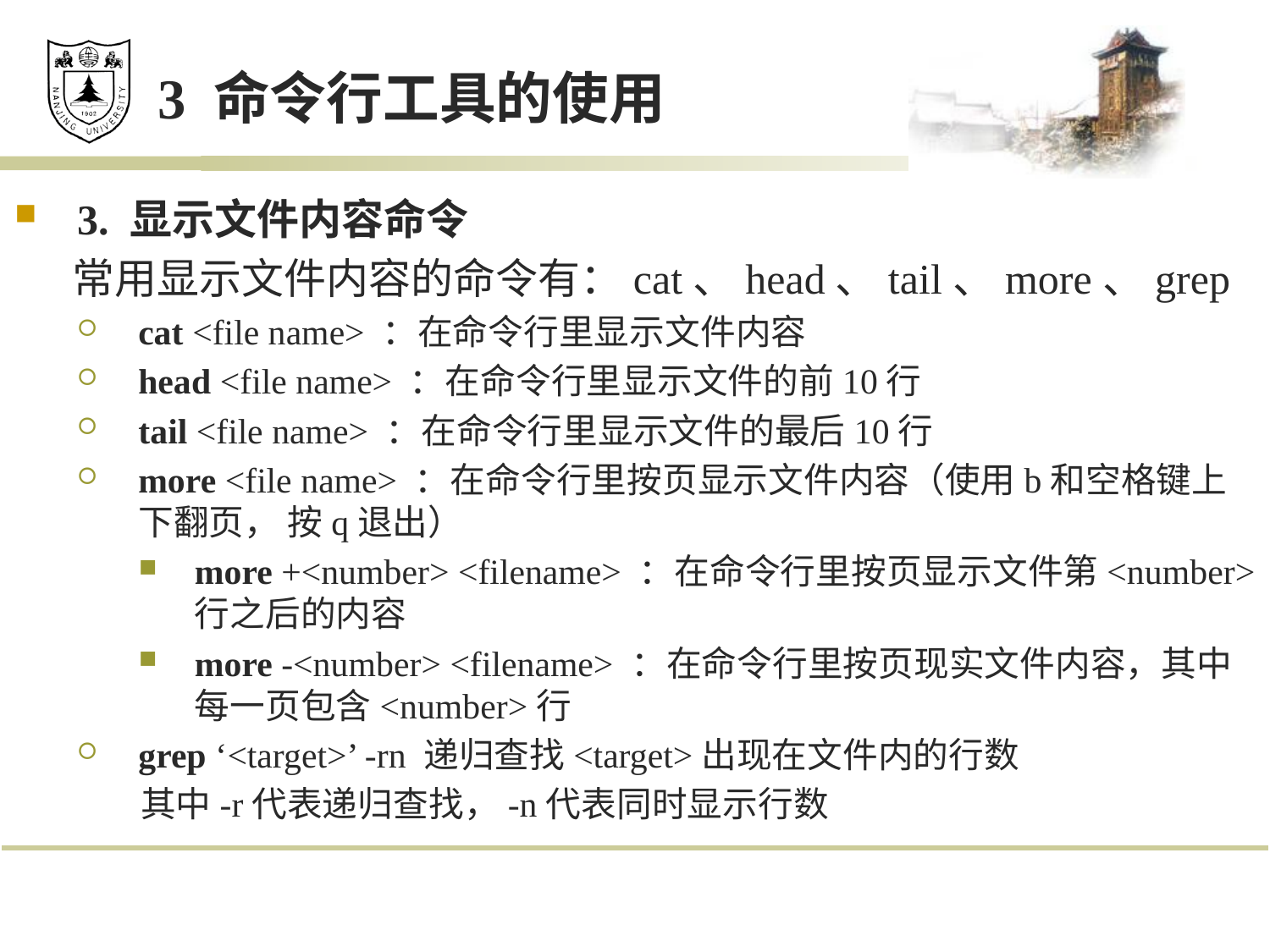

# 3 命令行工具的使用
3. 显示文件内容命令
     常用显示文件内容的命令有：cat、head、tail、more、grep
cat <file name> ：在命令行里显示文件内容
head <file name> ：在命令行里显示文件的前10行
tail <file name> ：在命令行里显示文件的最后10行
more <file name> ：在命令行里按页显示文件内容（使用b和空格键上下翻页， 按q退出）
more +<number> <filename> ：在命令行里按页显示文件第<number>行之后的内容
more -<number> <filename> ：在命令行里按页现实文件内容，其中每一页包含<number>行
grep ‘<target>’ -rn 递归查找<target>出现在文件内的行数
       其中-r代表递归查找，-n代表同时显示行数